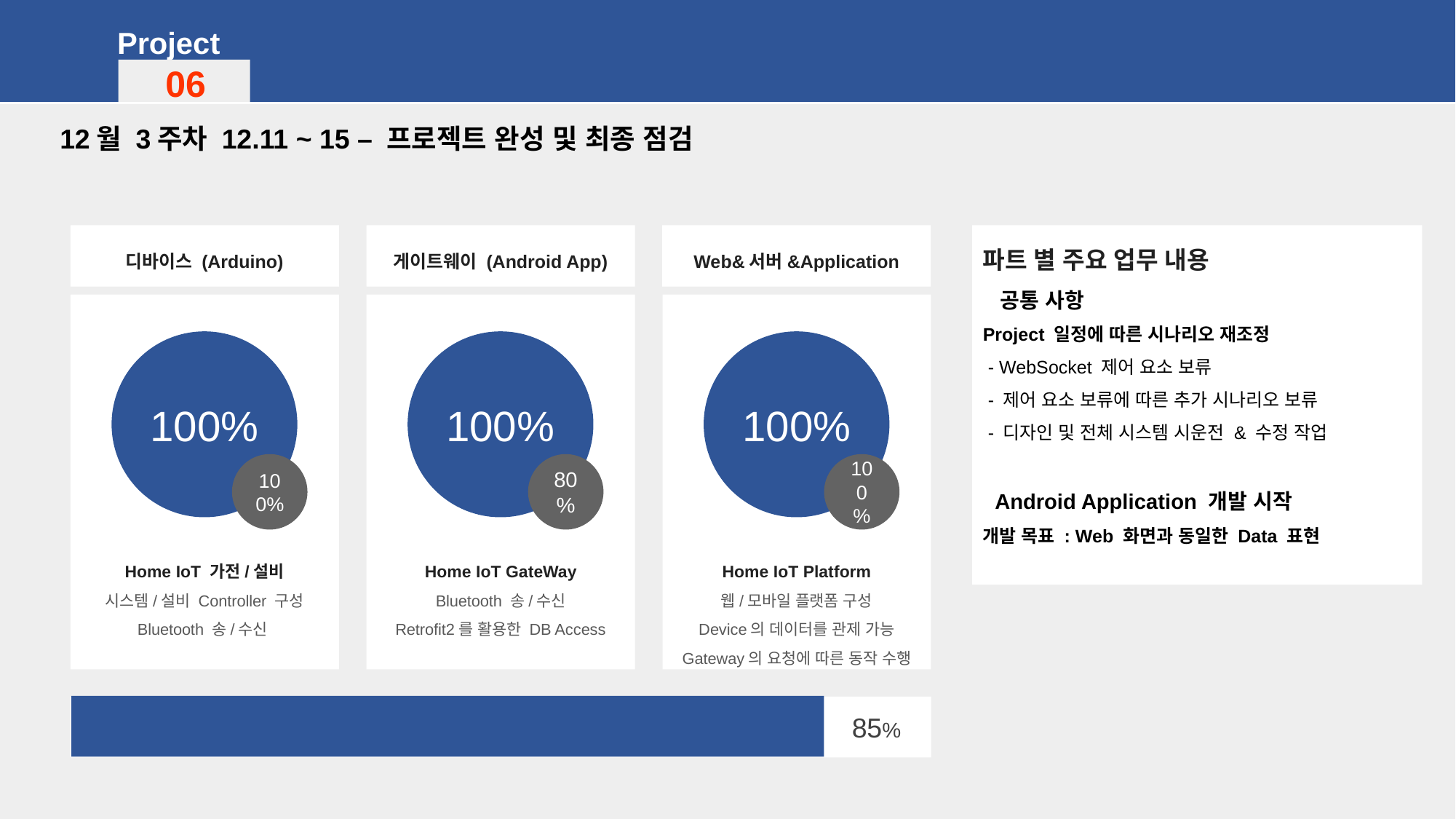

Project
06

12월 3주차 12.11 ~ 15 – 프로젝트 완성 및 최종 점검

Web&서버&Application
파트 별 주요 업무 내용
  공통 사항
Project 일정에 따른 시나리오 재조정
 - WebSocket 제어 요소 보류
 - 제어 요소 보류에 따른 추가 시나리오 보류
 - 디자인 및 전체 시스템 시운전 & 수정 작업

  Android Application 개발 시작
개발 목표 : Web 화면과 동일한 Data 표현

게이트웨이 (Android App)
디바이스 (Arduino)

100%
100%
100%
100%
80%
100
%
Home IoT 가전/설비
시스템/설비 Controller 구성
Bluetooth 송/수신
Home IoT GateWay
Bluetooth 송/수신
Retrofit2를 활용한 DB Access

Home IoT Platform
웹/모바일 플랫폼 구성
Device의 데이터를 관제 가능
Gateway의 요청에 따른 동작 수행

85%